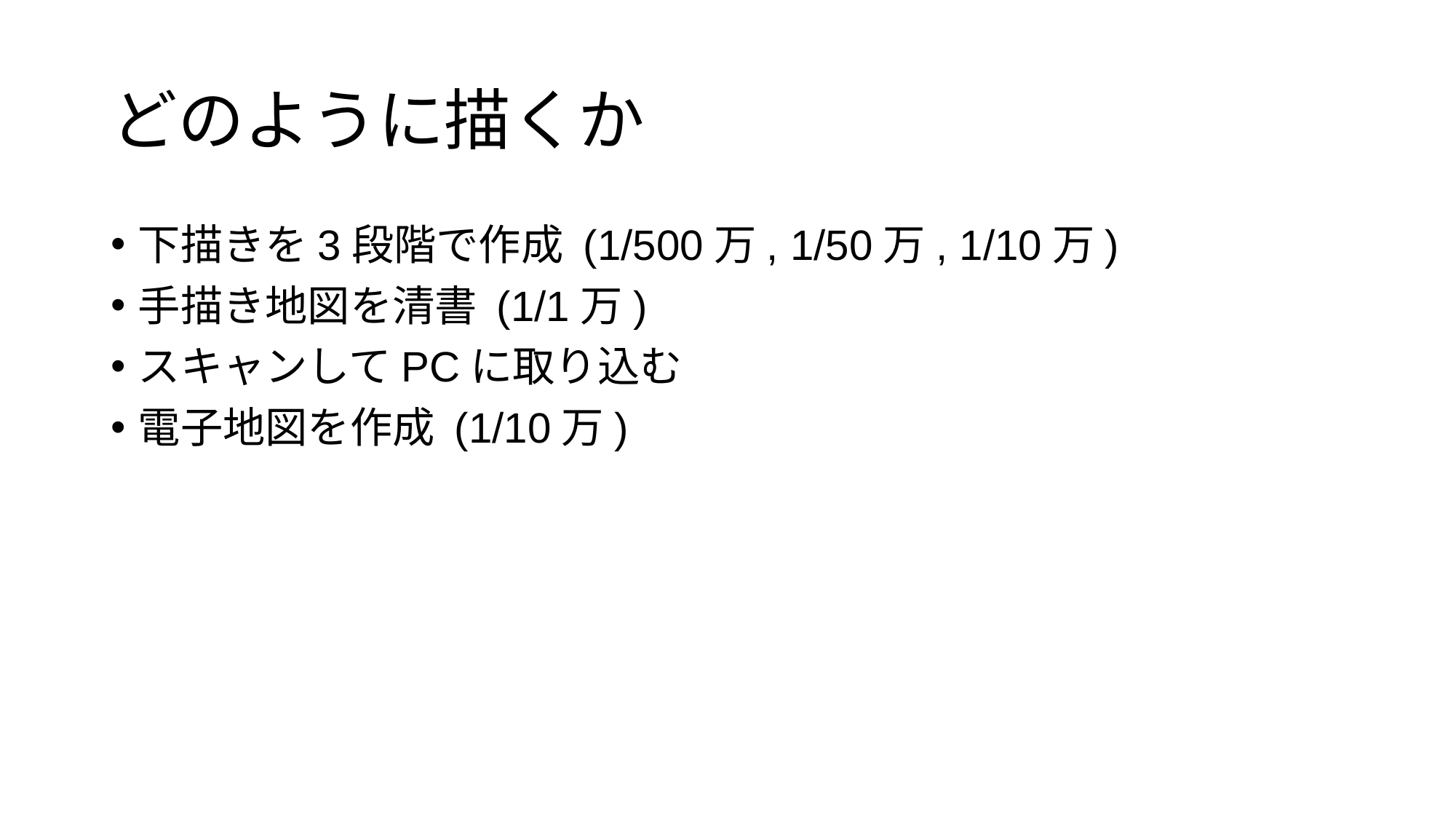

# どのように描くか
下描きを3段階で作成 (1/500万, 1/50万, 1/10万)
手描き地図を清書 (1/1万)
スキャンしてPCに取り込む
電子地図を作成 (1/10万)